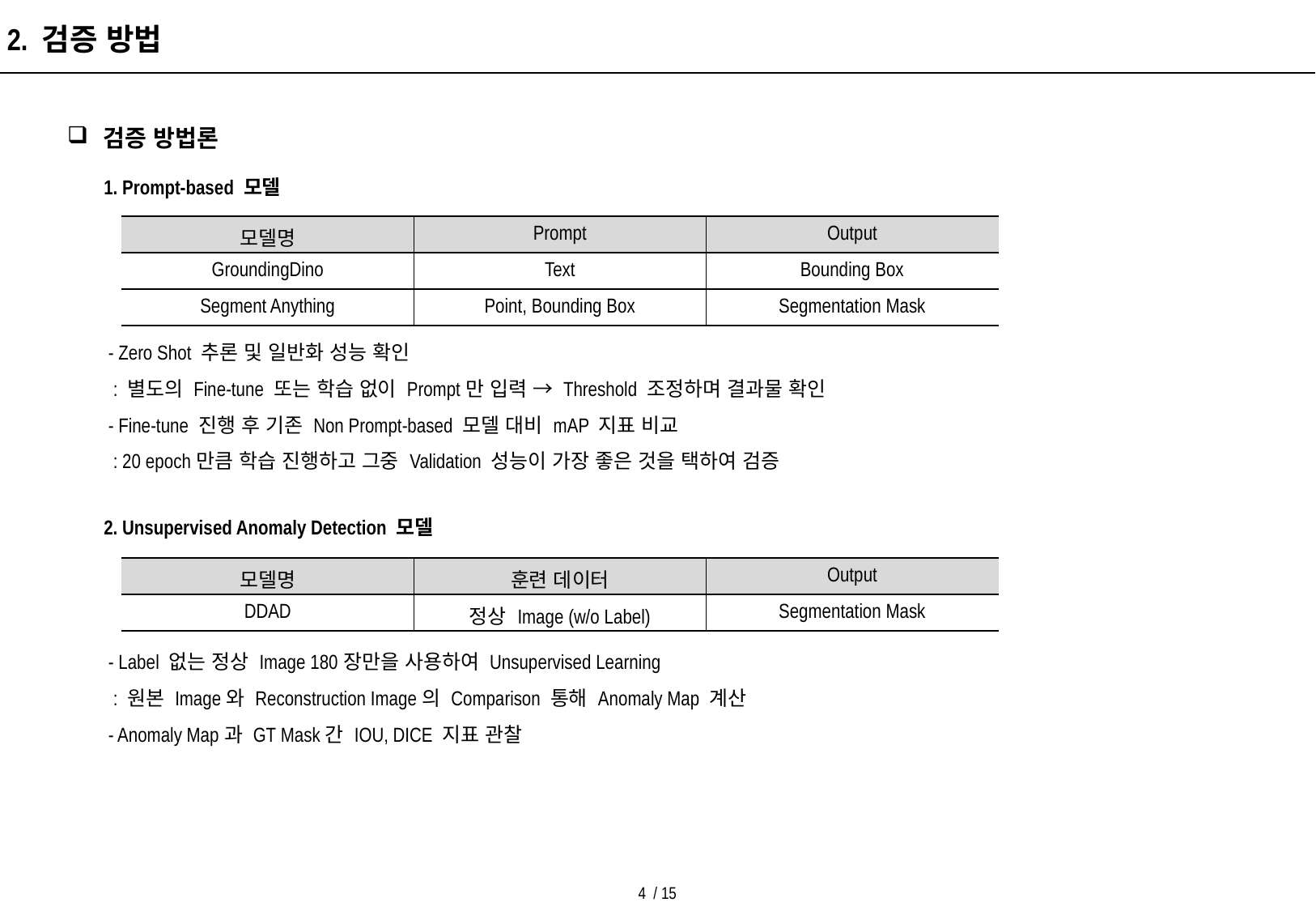

2. 검증 방법
 검증 방법론
1. Prompt-based 모델
| 모델명 | Prompt | Output |
| --- | --- | --- |
| GroundingDino | Text | Bounding Box |
| Segment Anything | Point, Bounding Box | Segmentation Mask |
 - Zero Shot 추론 및 일반화 성능 확인
  : 별도의 Fine-tune 또는 학습 없이 Prompt만 입력 → Threshold 조정하며 결과물 확인
 - Fine-tune 진행 후 기존 Non Prompt-based 모델 대비 mAP 지표 비교
  : 20 epoch만큼 학습 진행하고 그중 Validation 성능이 가장 좋은 것을 택하여 검증
2. Unsupervised Anomaly Detection 모델
| 모델명 | 훈련 데이터 | Output |
| --- | --- | --- |
| DDAD | 정상 Image (w/o Label) | Segmentation Mask |
 - Label 없는 정상 Image 180장만을 사용하여 Unsupervised Learning
  : 원본 Image와 Reconstruction Image의 Comparison 통해 Anomaly Map 계산
 - Anomaly Map과 GT Mask간 IOU, DICE 지표 관찰
4  / 15